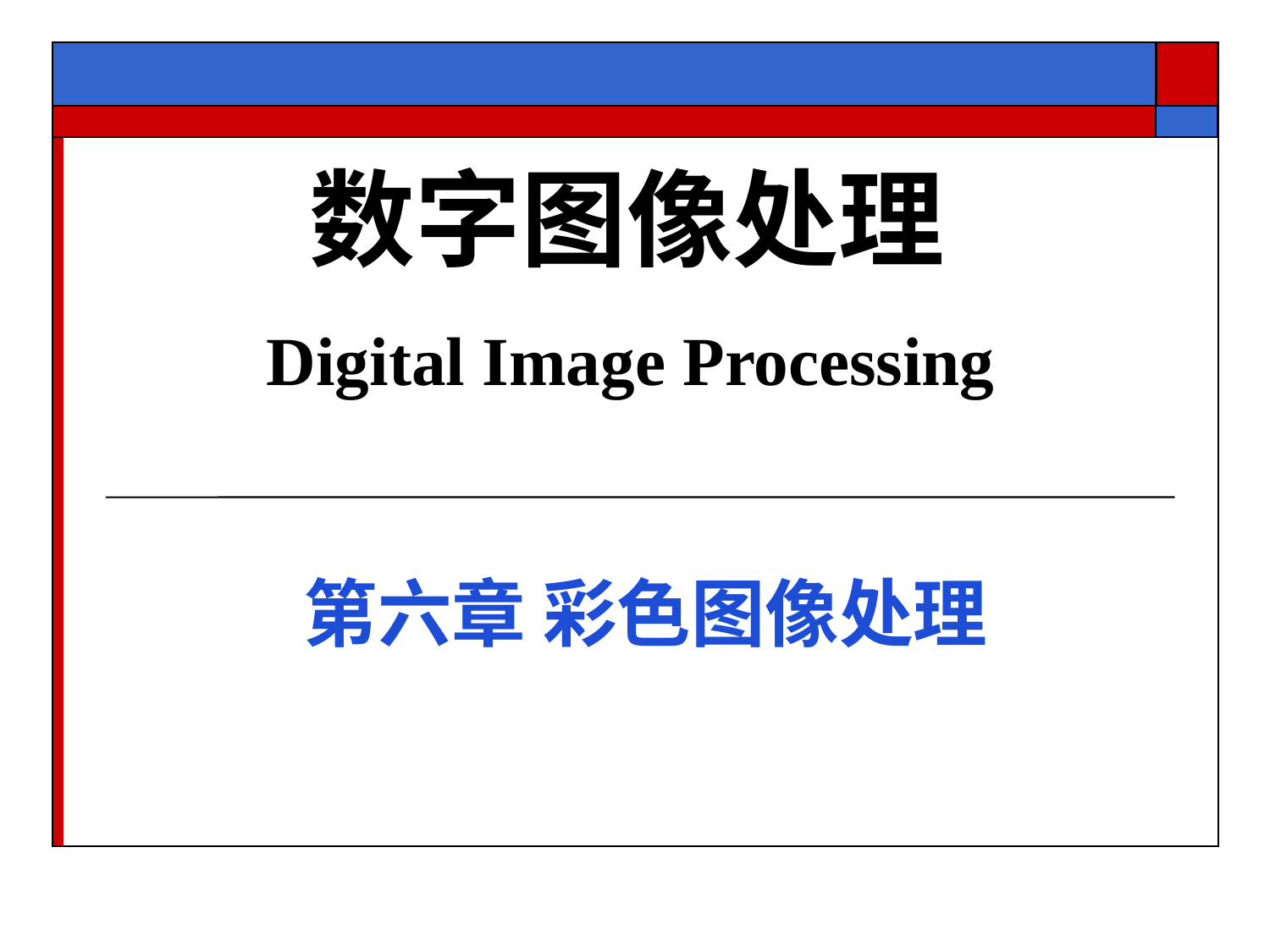

# 数字图像处理 Digital Image Processing
第六章 彩色图像处理